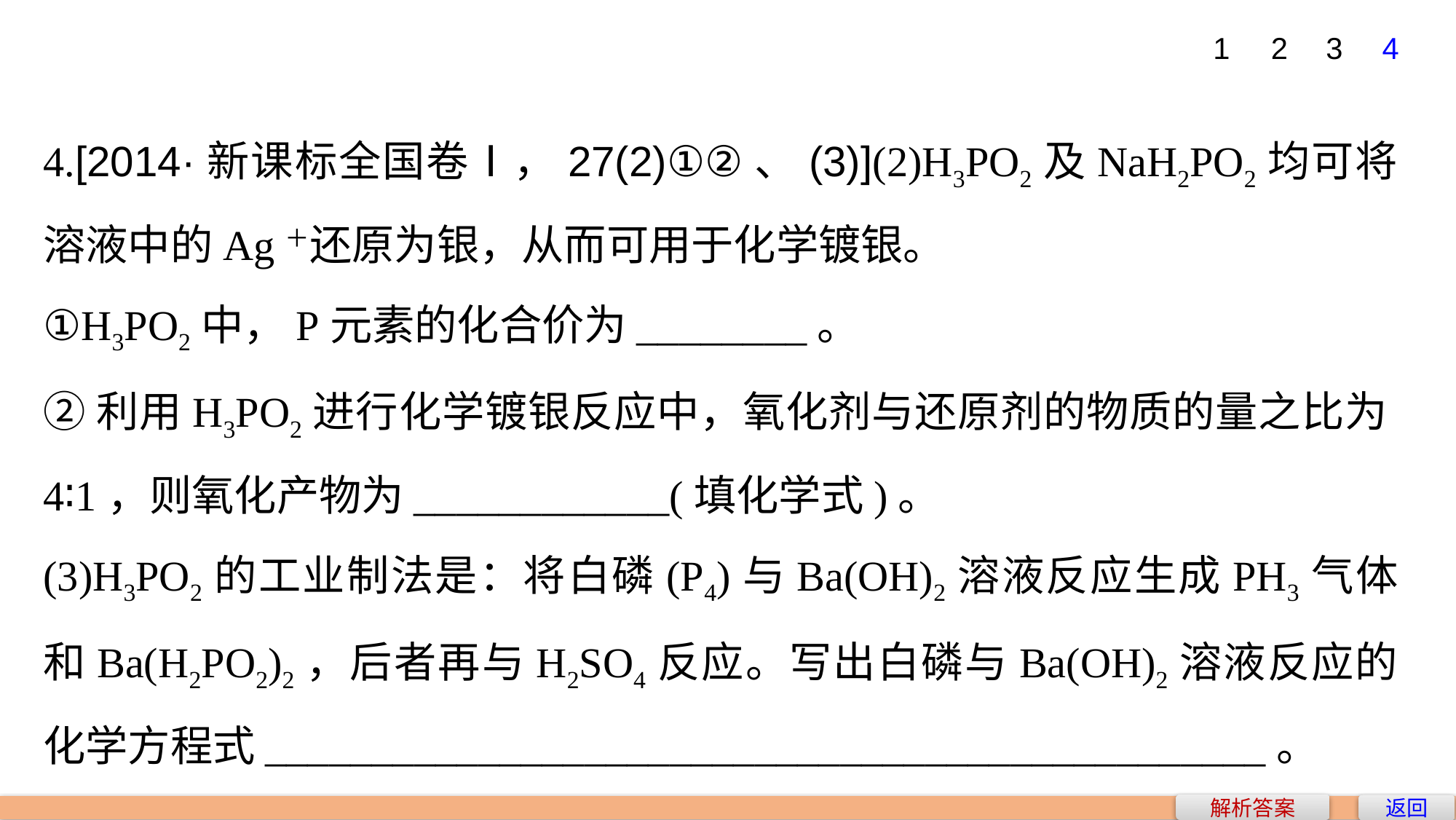

1
2
3
4
4.[2014·新课标全国卷Ⅰ，27(2)①②、(3)](2)H3PO2及NaH2PO2均可将溶液中的Ag＋还原为银，从而可用于化学镀银。
①H3PO2中，P元素的化合价为________。
②利用H3PO2进行化学镀银反应中，氧化剂与还原剂的物质的量之比为4∶1，则氧化产物为____________(填化学式)。
(3)H3PO2的工业制法是：将白磷(P4)与Ba(OH)2溶液反应生成PH3气体和Ba(H2PO2)2，后者再与H2SO4反应。写出白磷与Ba(OH)2溶液反应的化学方程式_______________________________________________。

解析答案
返回